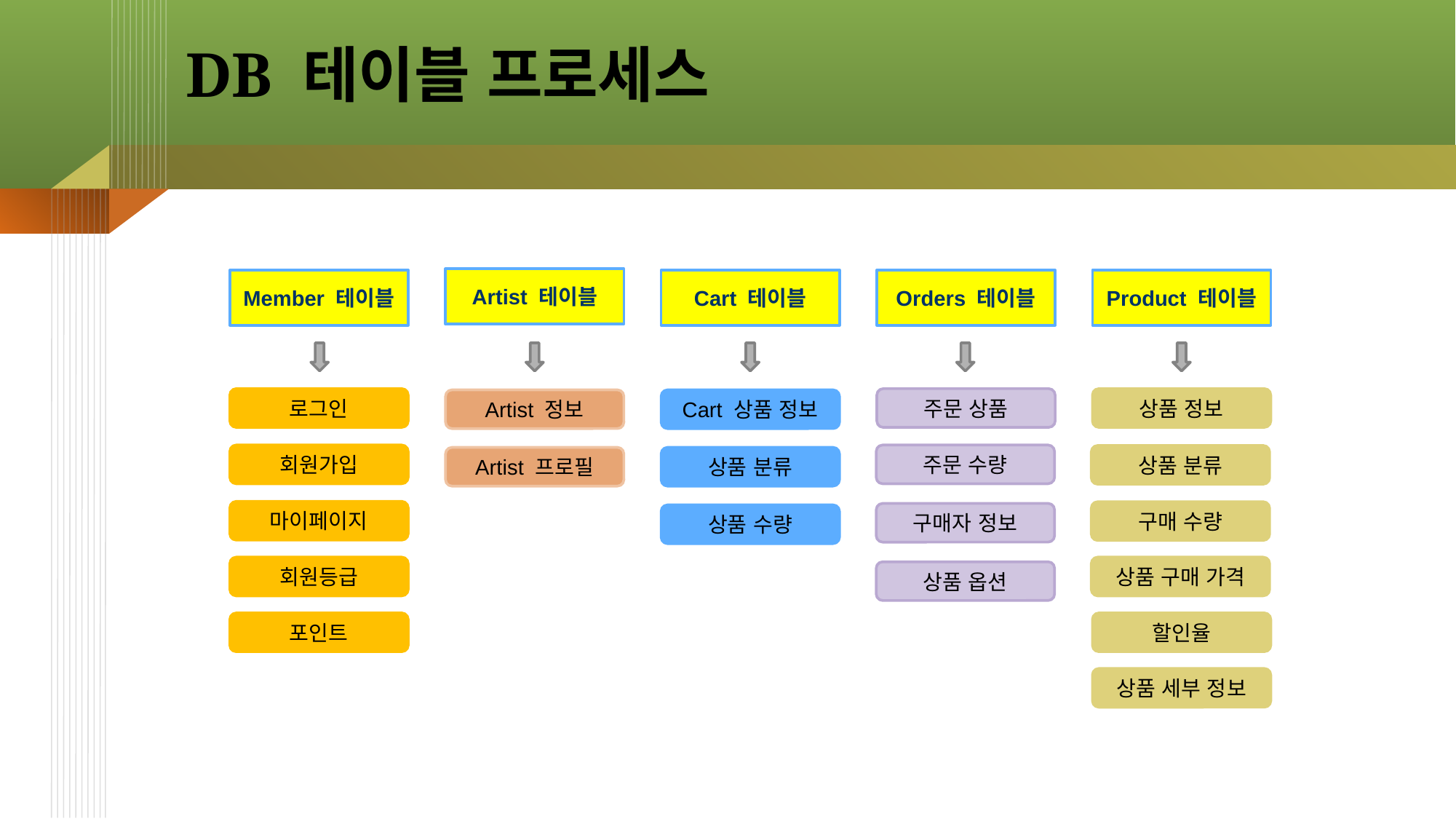

# DB 테이블 프로세스
Artist 테이블
Member 테이블
Cart 테이블
Orders 테이블
Product 테이블

주문 상품
상품 정보
로그인
Artist 정보
Cart 상품 정보
주문 수량
회원가입
상품 분류
Artist 프로필
상품 분류
마이페이지
구매 수량
구매자 정보
상품 수량
회원등급
상품 구매 가격
상품 옵션
포인트
할인율
상품 세부 정보